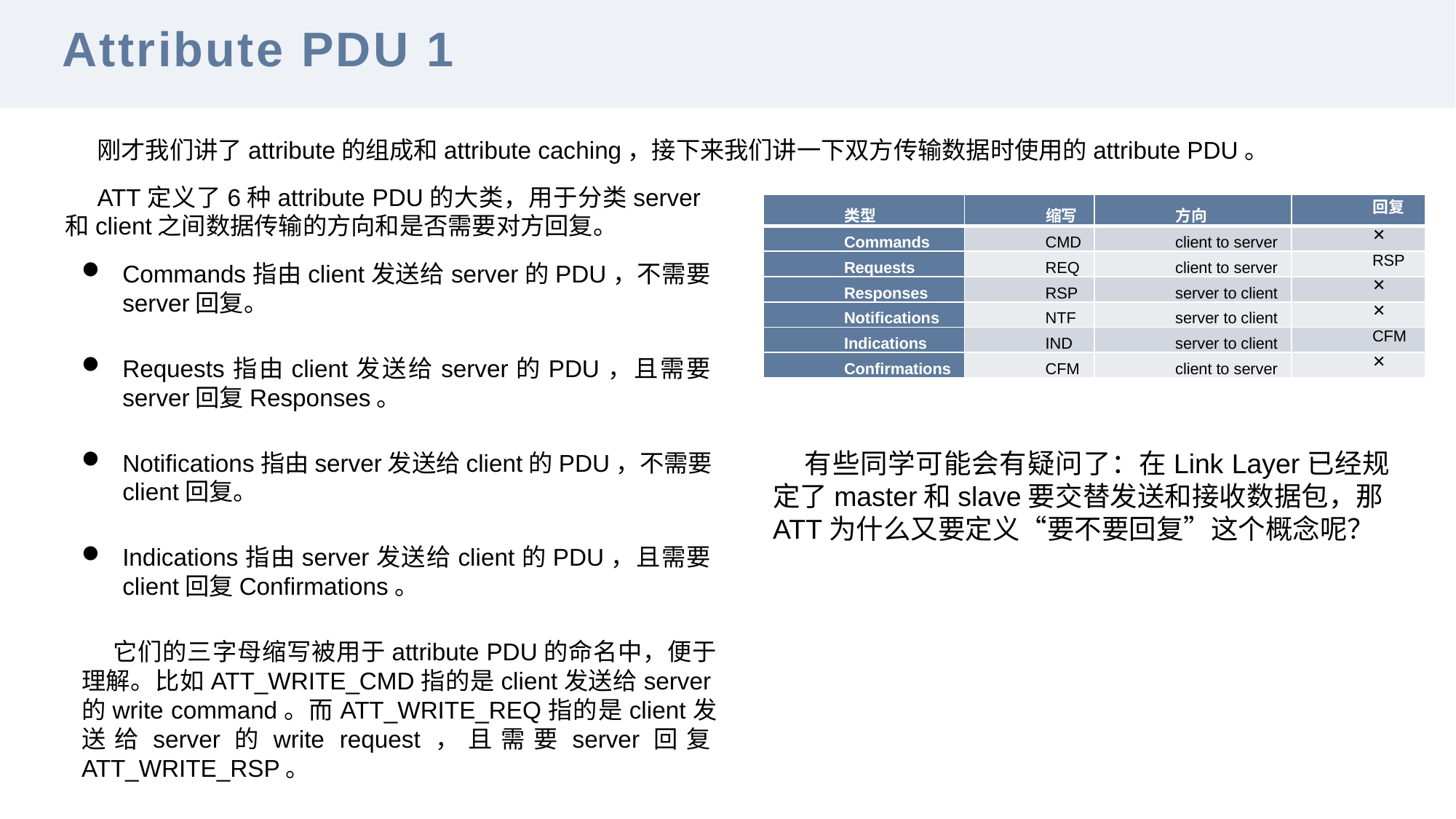

Attribute PDU 1
刚才我们讲了attribute的组成和attribute caching，接下来我们讲一下双方传输数据时使用的attribute PDU。
ATT定义了6种attribute PDU的大类，用于分类server和client之间数据传输的方向和是否需要对方回复。
| 类型 | 缩写 | 方向 | 回复 |
| --- | --- | --- | --- |
| Commands | CMD | client to server | ✕ |
| Requests | REQ | client to server | RSP |
| Responses | RSP | server to client | ✕ |
| Notifications | NTF | server to client | ✕ |
| Indications | IND | server to client | CFM |
| Confirmations | CFM | client to server | ✕ |
Commands指由client发送给server的PDU，不需要server回复。
Requests指由client发送给server的PDU，且需要server回复Responses。
Notifications指由server发送给client的PDU，不需要client回复。
Indications指由server发送给client的PDU，且需要client回复Confirmations。
它们的三字母缩写被用于attribute PDU的命名中，便于理解。比如ATT_WRITE_CMD指的是client发送给server的write command。而ATT_WRITE_REQ指的是client发送给server的write request，且需要server回复ATT_WRITE_RSP。
有些同学可能会有疑问了：在Link Layer已经规定了master和slave要交替发送和接收数据包，那ATT为什么又要定义“要不要回复”这个概念呢？